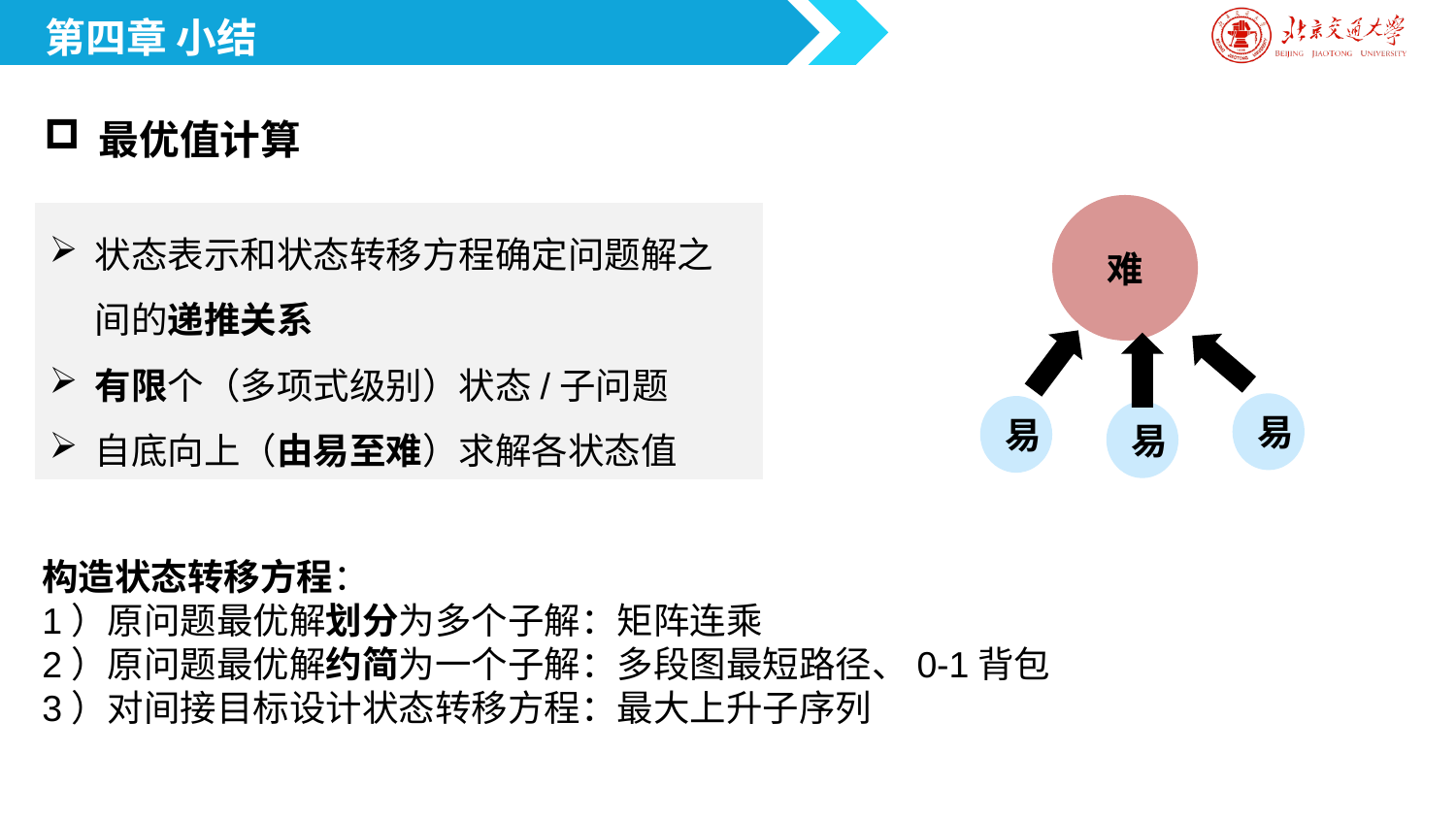

第四章 小结
最优值计算
难

易
易
易
状态表示和状态转移方程确定问题解之间的递推关系
有限个（多项式级别）状态/子问题
自底向上（由易至难）求解各状态值
构造状态转移方程：
1）原问题最优解划分为多个子解：矩阵连乘
2）原问题最优解约简为一个子解：多段图最短路径、0-1背包
3）对间接目标设计状态转移方程：最大上升子序列